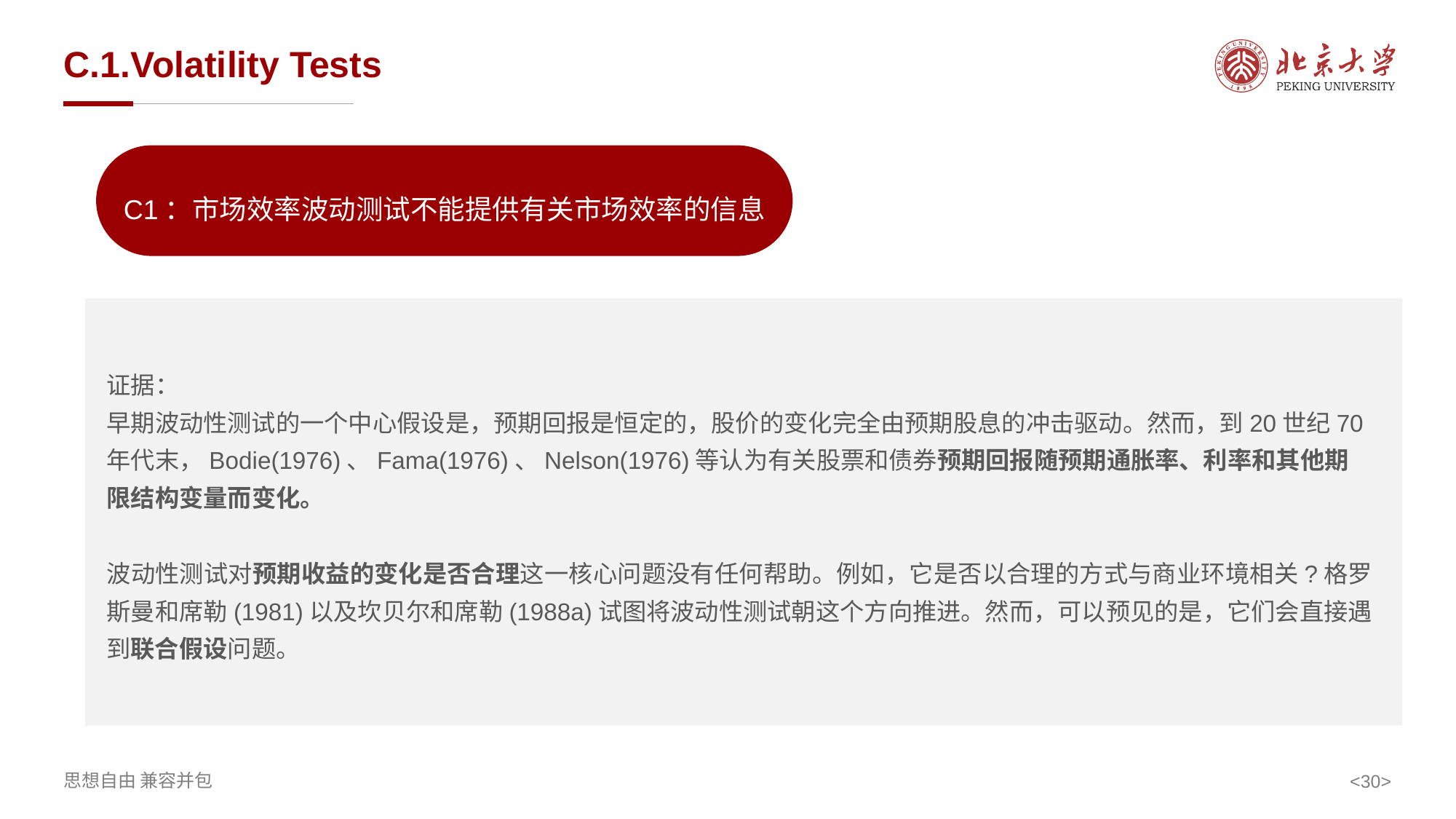

# C.1.Volatility Tests
C1：市场效率波动测试不能提供有关市场效率的信息
证据：
早期波动性测试的一个中心假设是，预期回报是恒定的，股价的变化完全由预期股息的冲击驱动。然而，到20世纪70年代末，Bodie(1976)、Fama(1976)、Nelson(1976)等认为有关股票和债券预期回报随预期通胀率、利率和其他期限结构变量而变化。

波动性测试对预期收益的变化是否合理这一核心问题没有任何帮助。例如，它是否以合理的方式与商业环境相关?格罗斯曼和席勒(1981)以及坎贝尔和席勒(1988a)试图将波动性测试朝这个方向推进。然而，可以预见的是，它们会直接遇到联合假设问题。
<30>